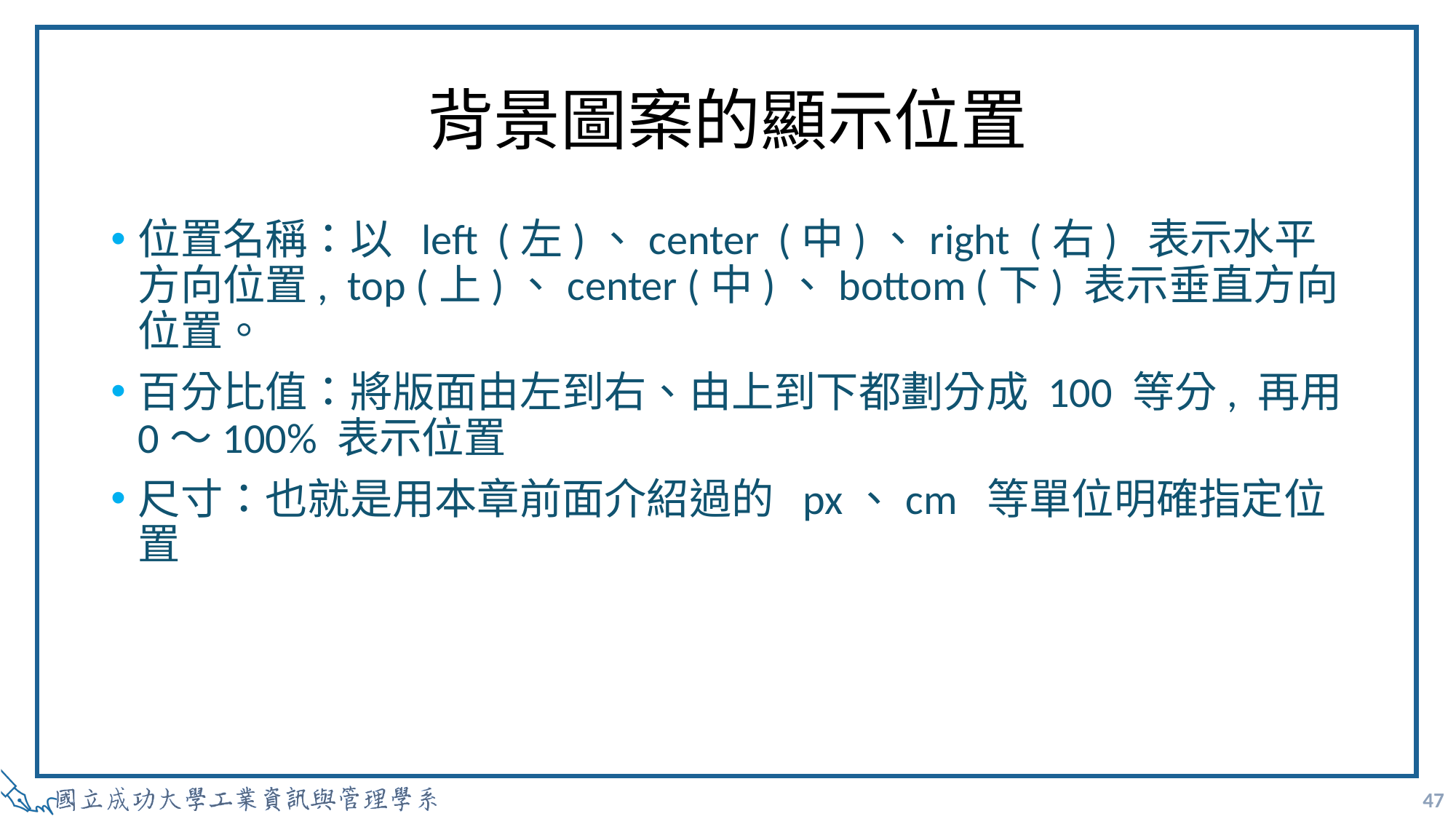

# 背景圖案的顯示位置
位置名稱：以  left  (左)、center  (中)、right  (右)  表示水平方向位置,  top (上)、center (中)、bottom (下) 表示垂直方向位置。
百分比值：將版面由左到右、由上到下都劃分成 100 等分, 再用 0～100% 表示位置
尺寸：也就是用本章前面介紹過的  px、cm  等單位明確指定位置

47